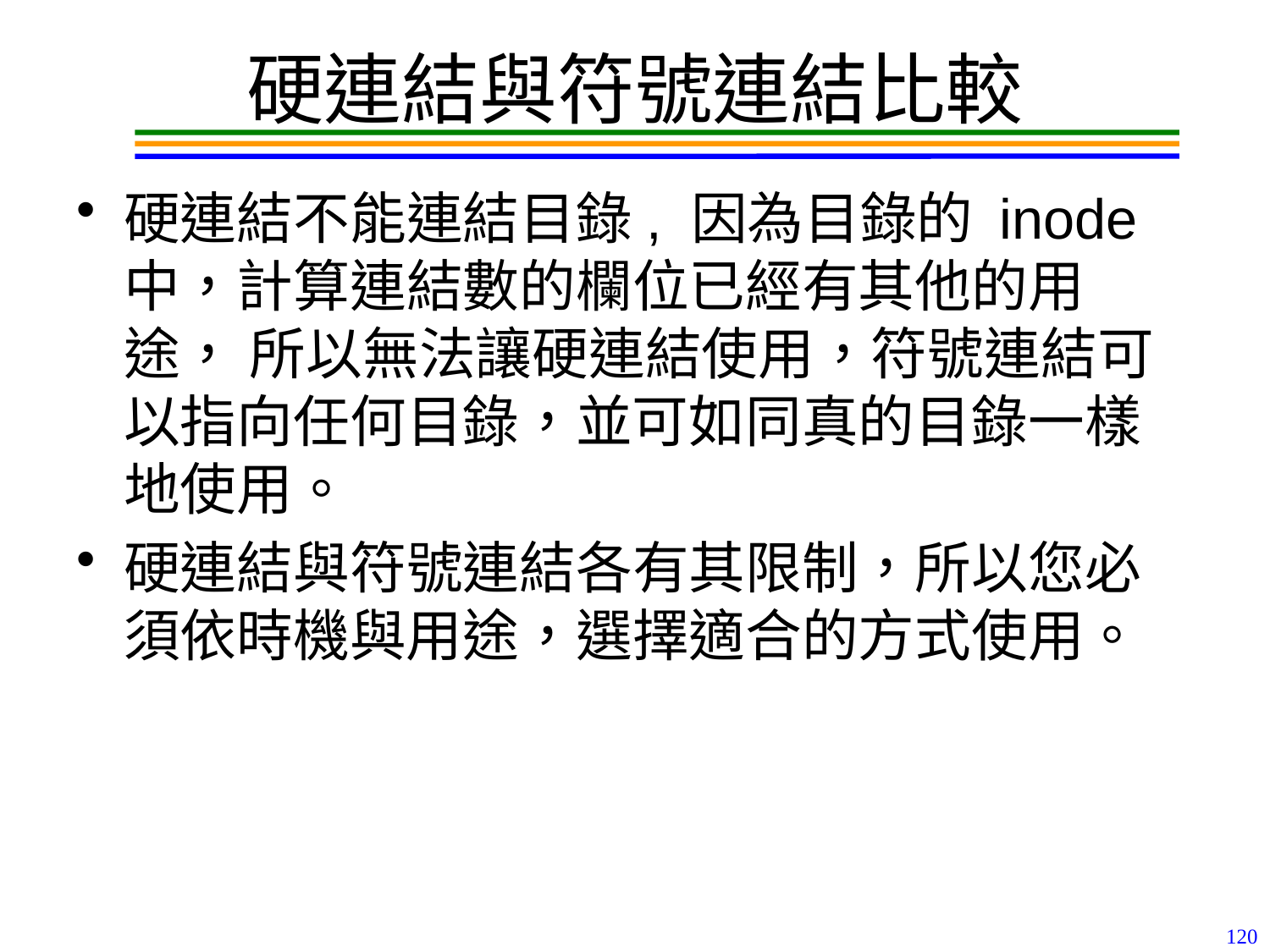

# 硬連結與符號連結比較
硬連結不能連結目錄, 因為目錄的 inode 中，計算連結數的欄位已經有其他的用途， 所以無法讓硬連結使用，符號連結可以指向任何目錄，並可如同真的目錄一樣地使用。
硬連結與符號連結各有其限制，所以您必須依時機與用途，選擇適合的方式使用。

120